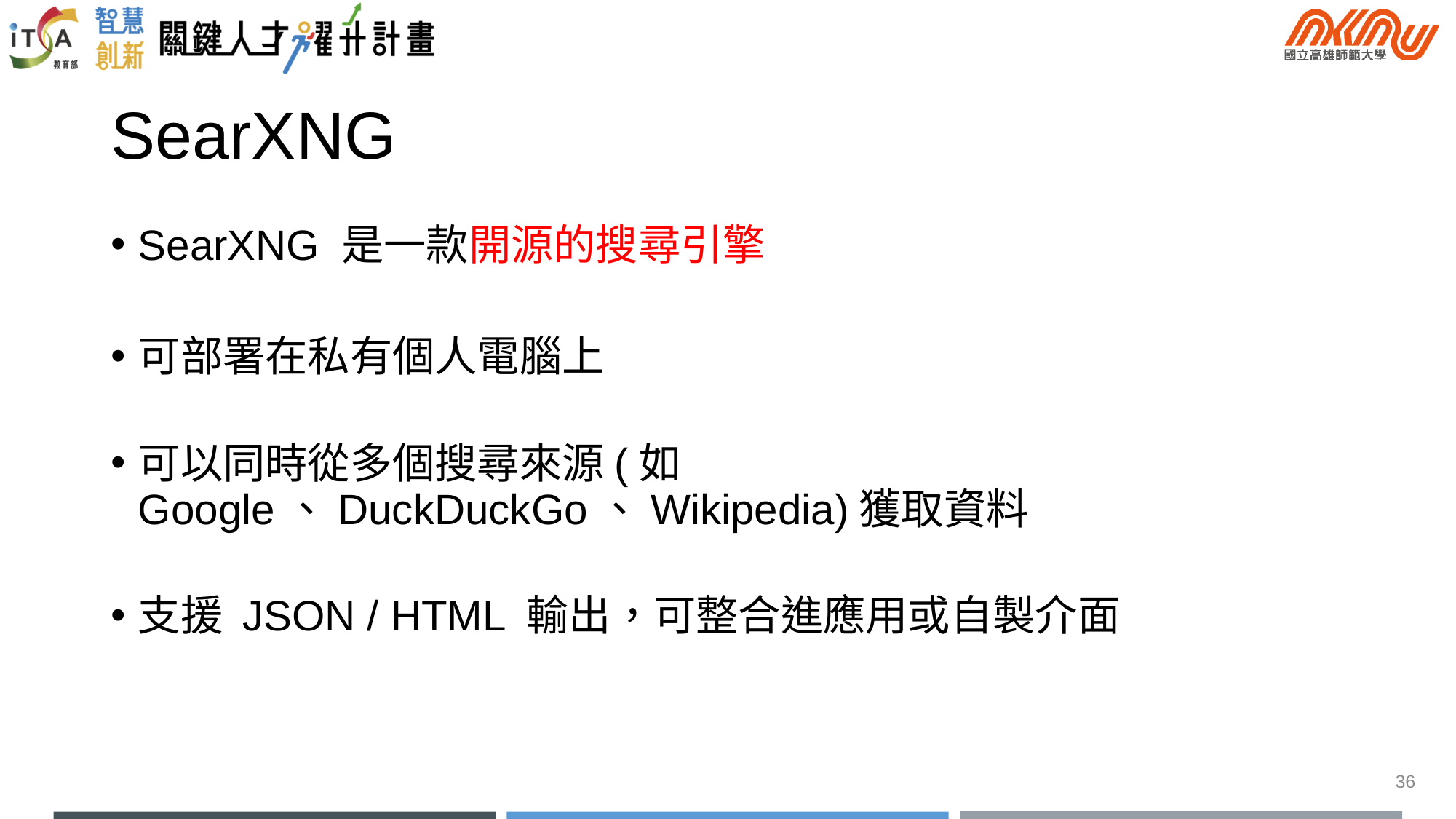

# SearXNG
SearXNG 是一款開源的搜尋引擎
可部署在私有個人電腦上
可以同時從多個搜尋來源(如 Google、DuckDuckGo、Wikipedia)獲取資料
支援 JSON / HTML 輸出，可整合進應用或自製介面
36